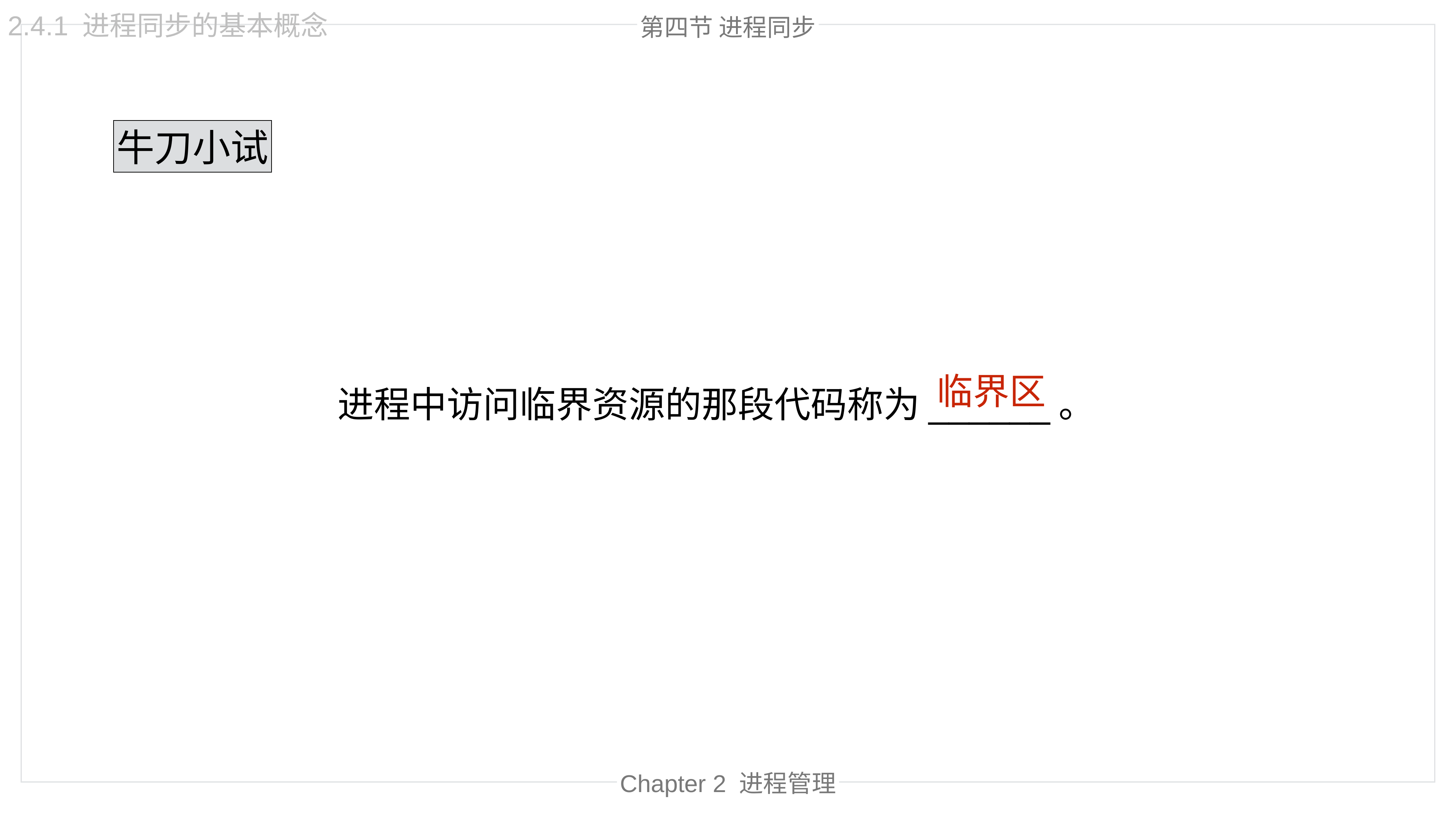

2.4.1 进程同步的基本概念
第四节 进程同步

牛刀小试
临界区
进程中访问临界资源的那段代码称为______。
Chapter 2 进程管理